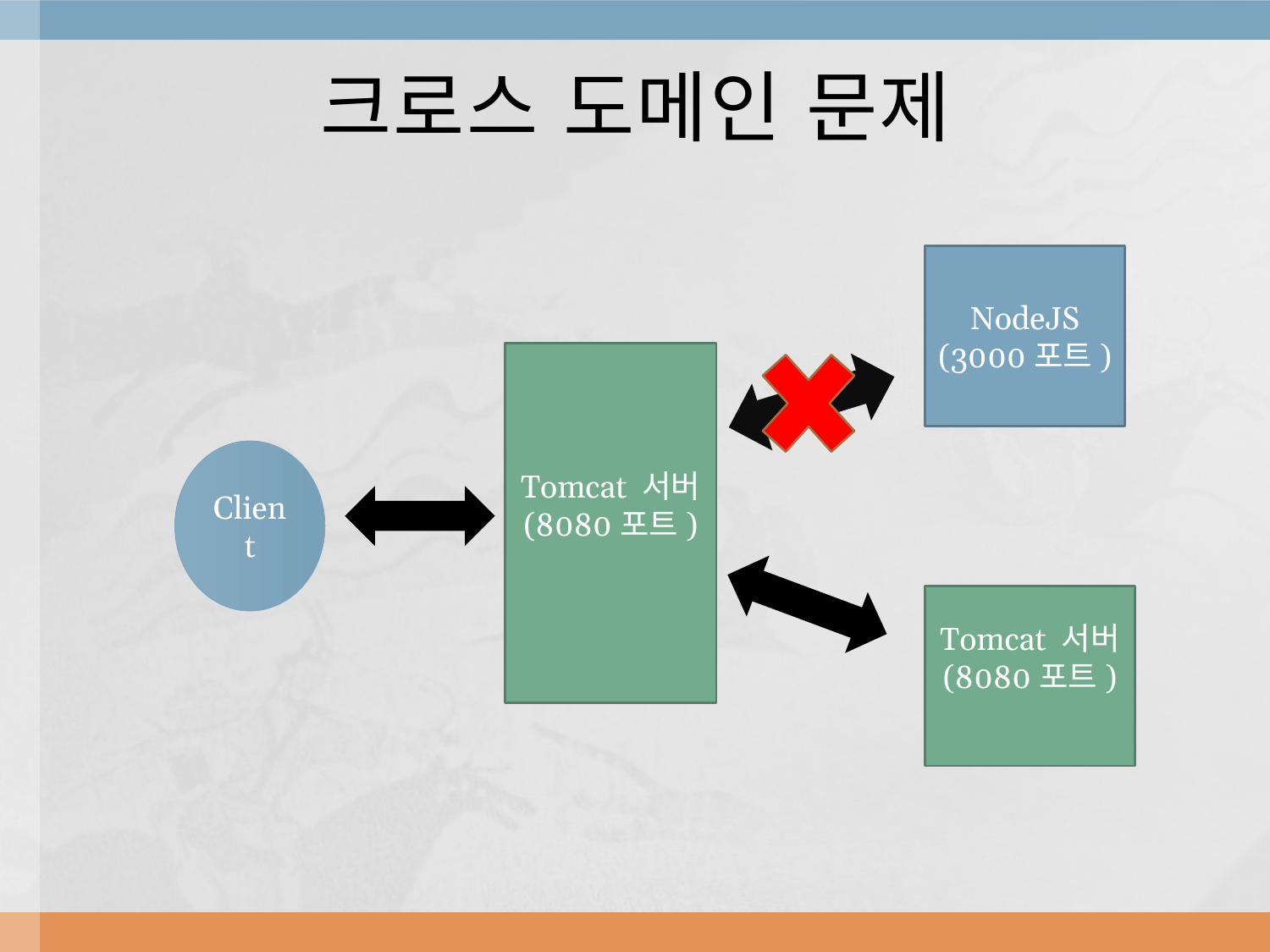

# 크로스 도메인 문제
NodeJS
(3000포트)

Tomcat 서버
(8080포트)

Client

Tomcat 서버
(8080포트)